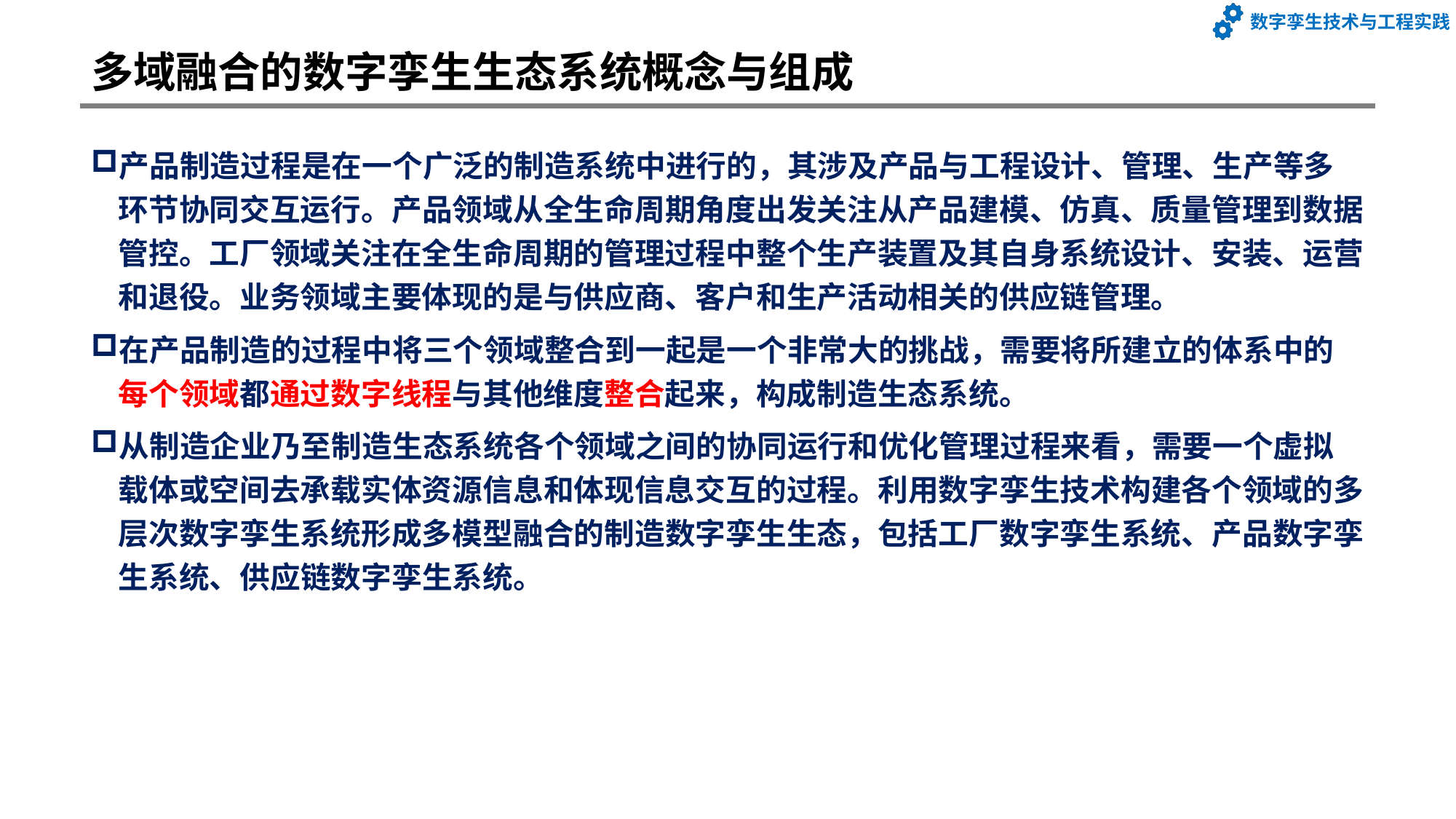

# 多域融合的数字孪生生态系统概念与组成
产品制造过程是在一个广泛的制造系统中进行的，其涉及产品与工程设计、管理、生产等多环节协同交互运行。产品领域从全生命周期角度出发关注从产品建模、仿真、质量管理到数据管控。工厂领域关注在全生命周期的管理过程中整个生产装置及其自身系统设计、安装、运营和退役。业务领域主要体现的是与供应商、客户和生产活动相关的供应链管理。
在产品制造的过程中将三个领域整合到一起是一个非常大的挑战，需要将所建立的体系中的每个领域都通过数字线程与其他维度整合起来，构成制造生态系统。
从制造企业乃至制造生态系统各个领域之间的协同运行和优化管理过程来看，需要一个虚拟载体或空间去承载实体资源信息和体现信息交互的过程。利用数字孪生技术构建各个领域的多层次数字孪生系统形成多模型融合的制造数字孪生生态，包括工厂数字孪生系统、产品数字孪生系统、供应链数字孪生系统。